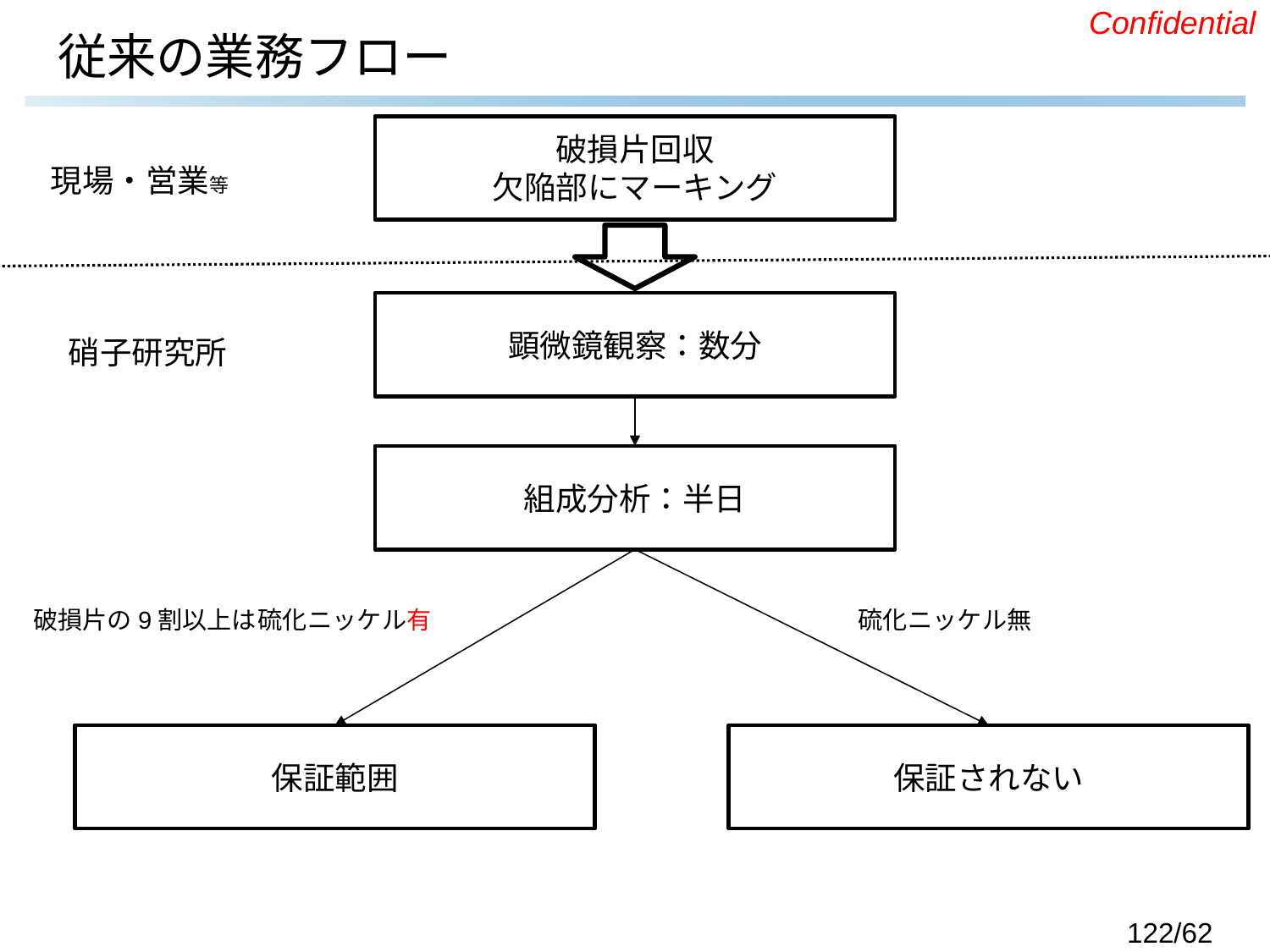

# 従来の業務フロー
破損片回収
欠陥部にマーキング
現場・営業等

顕微鏡観察：数分
硝子研究所
組成分析：半日
破損片の9割以上は
硫化ニッケル有
硫化ニッケル無
保証範囲
保証されない